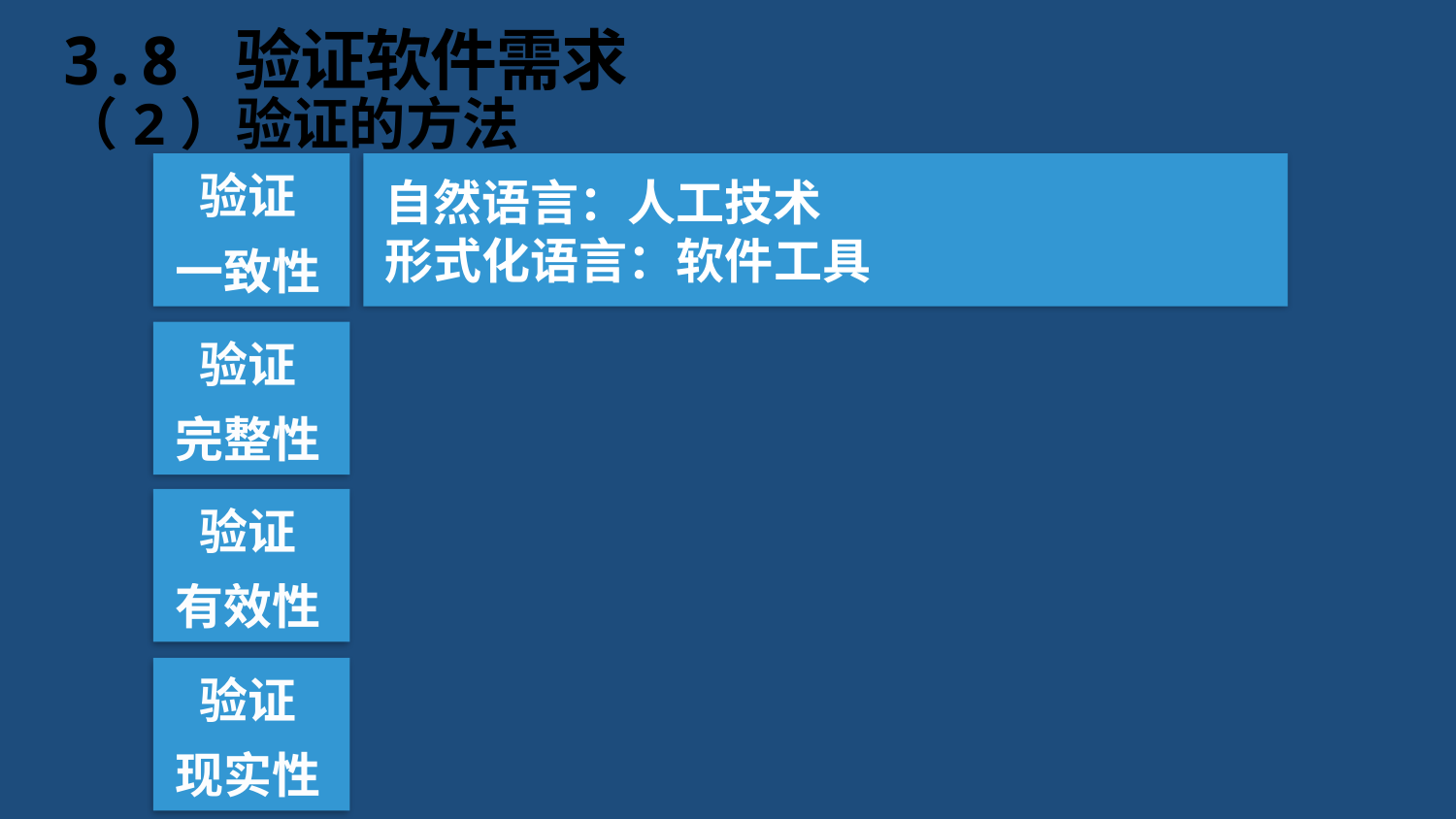

# 3.8 验证软件需求
（2）验证的方法
自然语言：人工技术
形式化语言：软件工具
验证
一致性
验证
完整性
验证
有效性
验证
现实性